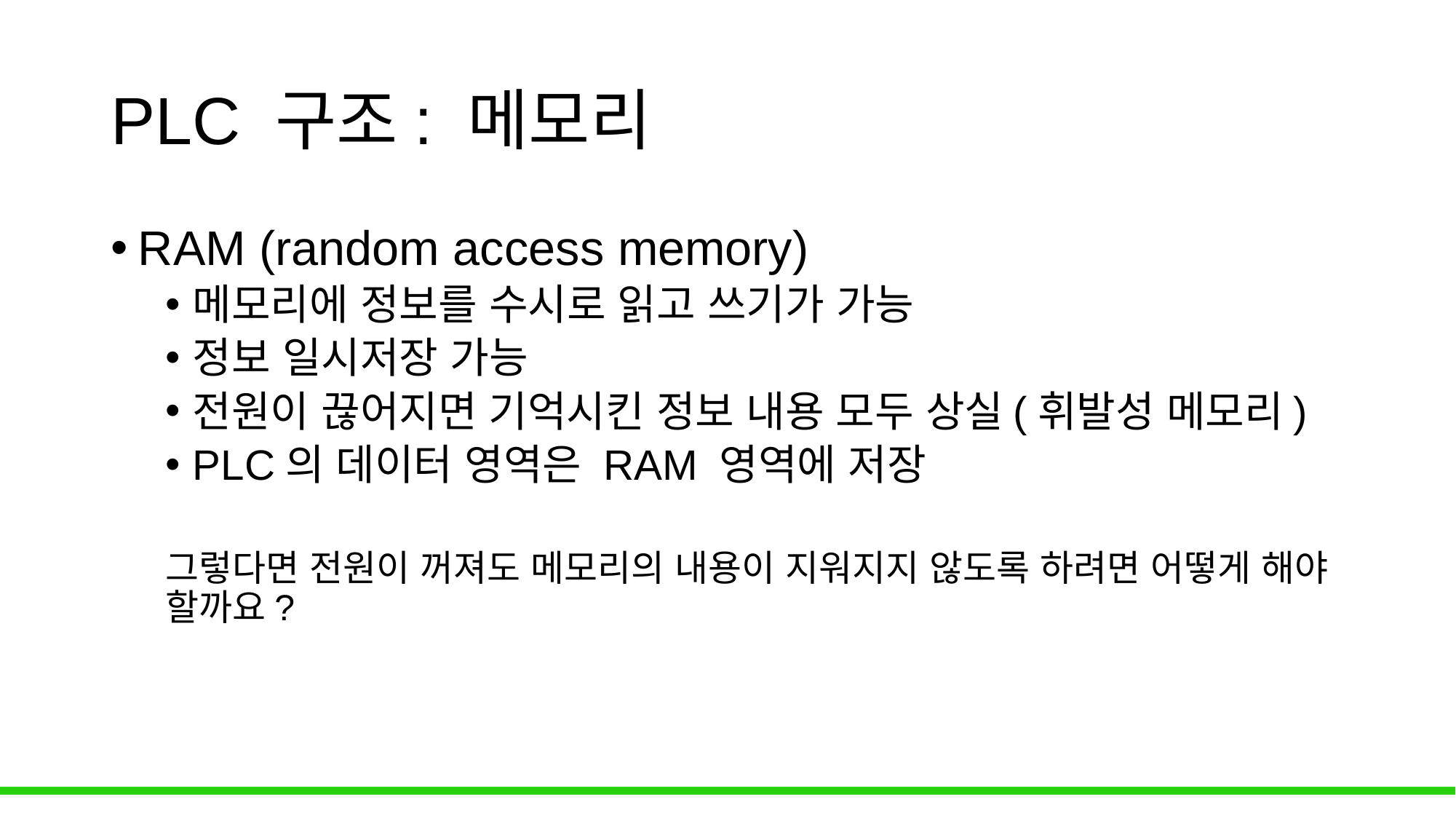

# PLC 구조: 메모리
RAM (random access memory)
메모리에 정보를 수시로 읽고 쓰기가 가능
정보 일시저장 가능
전원이 끊어지면 기억시킨 정보 내용 모두 상실(휘발성 메모리)
PLC의 데이터 영역은 RAM 영역에 저장

그렇다면 전원이 꺼져도 메모리의 내용이 지워지지 않도록 하려면 어떻게 해야 할까요?